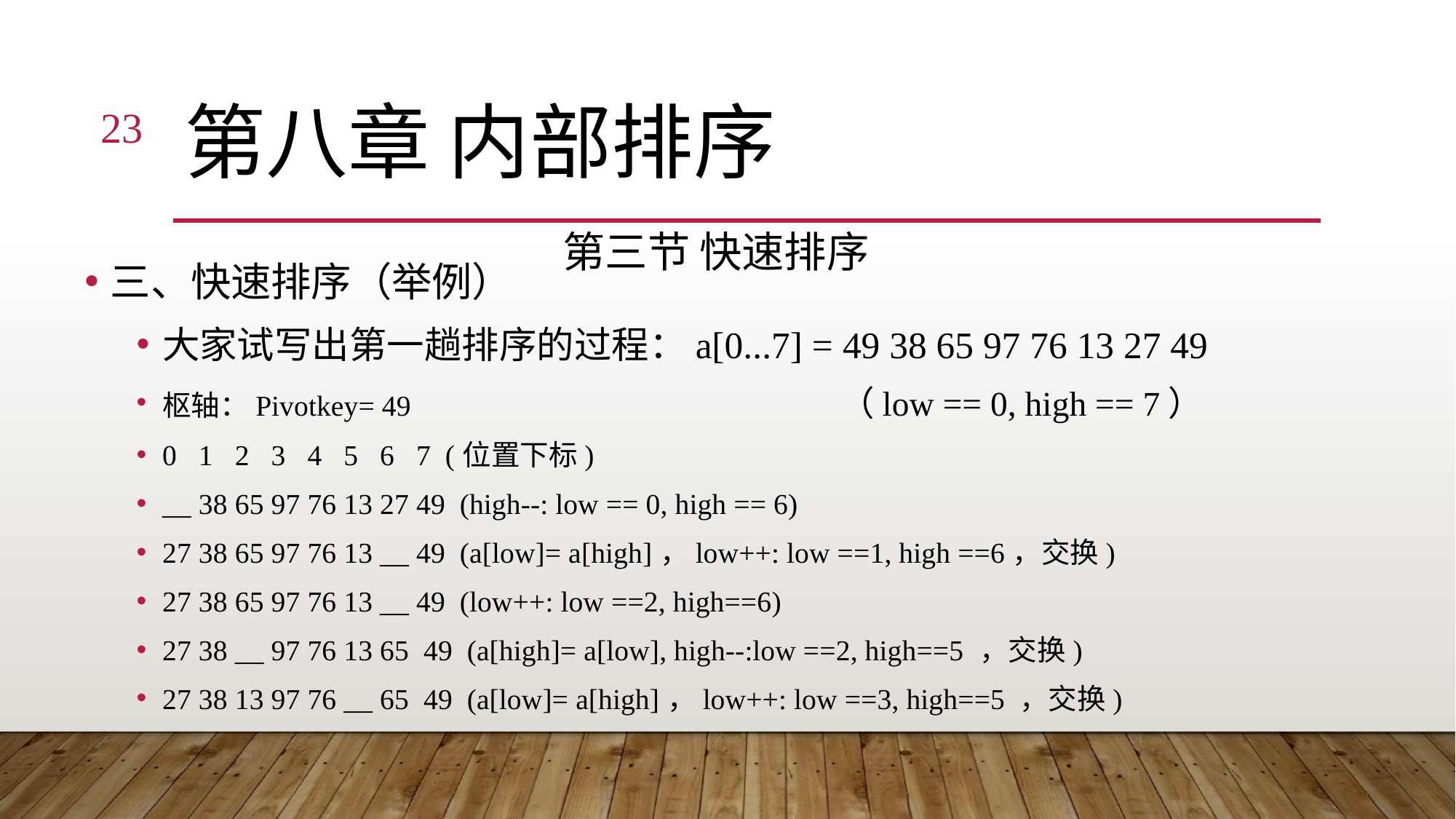

23
# 第八章 内部排序
第三节 快速排序
三、快速排序（举例）
大家试写出第一趟排序的过程：a[0...7] = 49 38 65 97 76 13 27 49
枢轴：Pivotkey= 49                                                          （low == 0, high == 7）
0   1   2   3   4   5   6   7  (位置下标)
__ 38 65 97 76 13 27 49  (high--: low == 0, high == 6)
27 38 65 97 76 13 __ 49  (a[low]= a[high]，low++: low ==1, high ==6，交换)
27 38 65 97 76 13 __ 49  (low++: low ==2, high==6)
27 38 __ 97 76 13 65  49  (a[high]= a[low], high--:low ==2, high==5 ，交换)
27 38 13 97 76 __ 65  49  (a[low]= a[high]，low++: low ==3, high==5 ，交换)